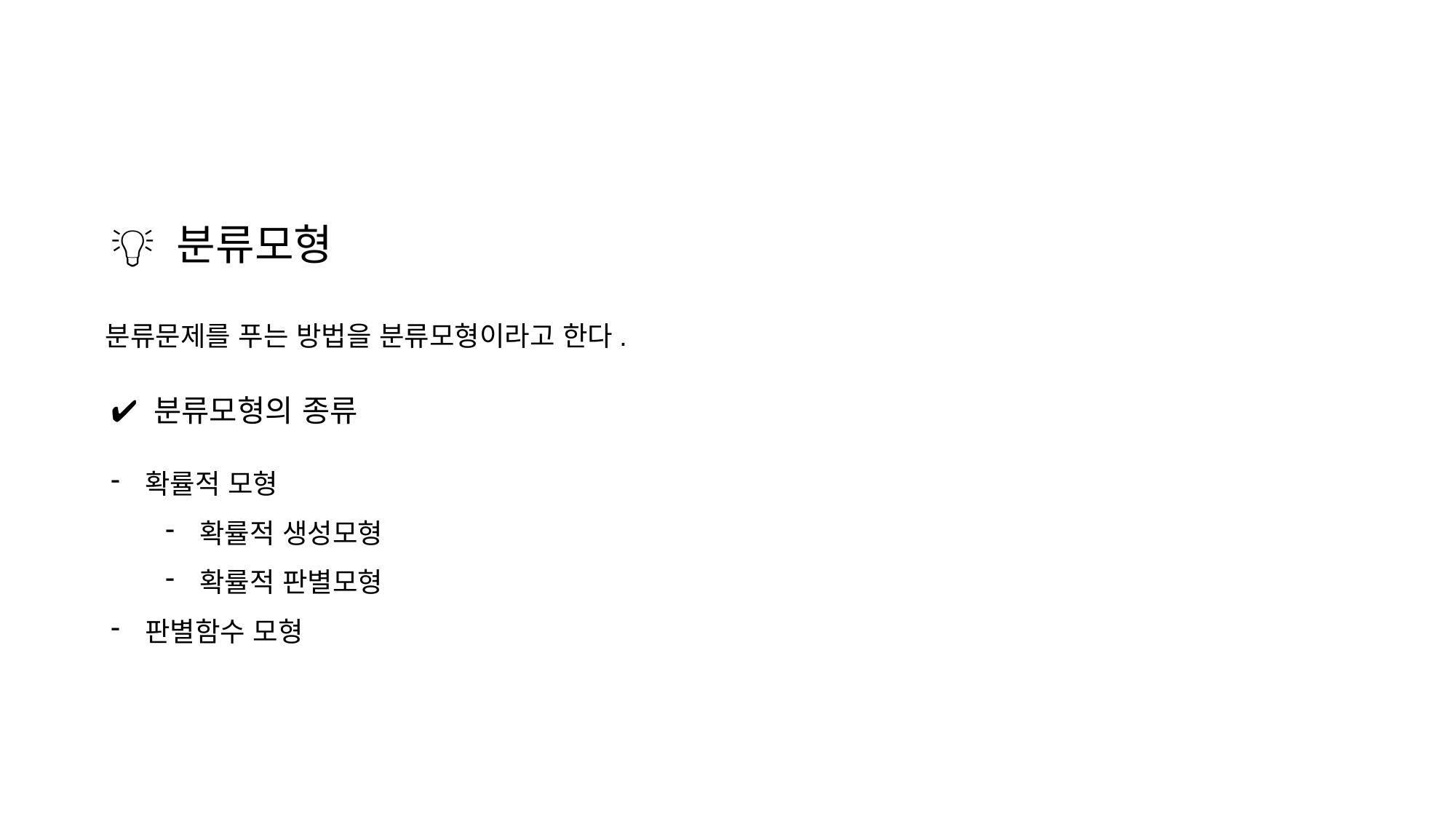

💡 분류모형
분류문제를 푸는 방법을 분류모형이라고 한다.
✔ 분류모형의 종류
확률적 모형
확률적 생성모형
확률적 판별모형
판별함수 모형